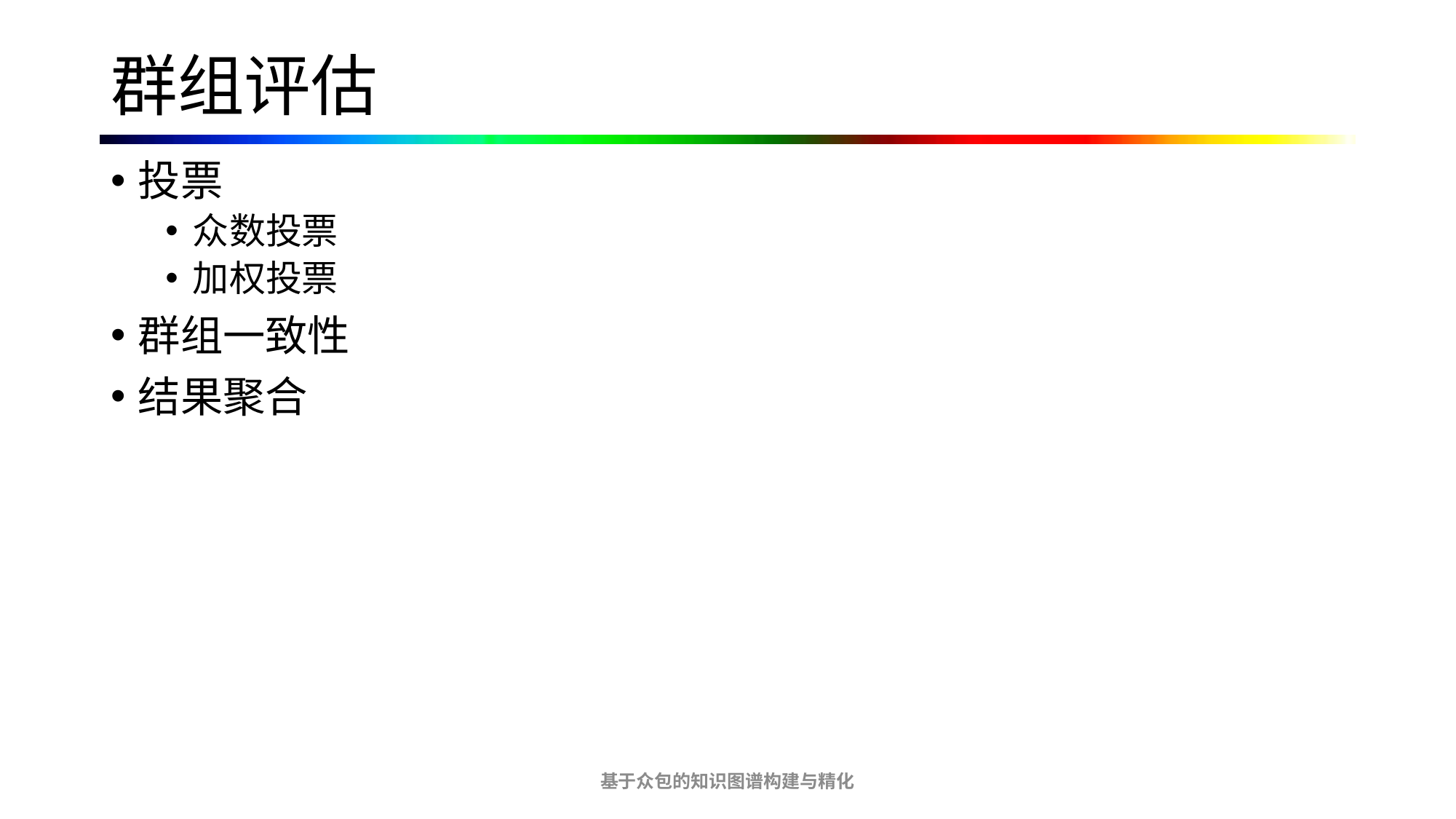

# 群组评估
投票
众数投票
加权投票
群组一致性
结果聚合

基于众包的知识图谱构建与精化
54